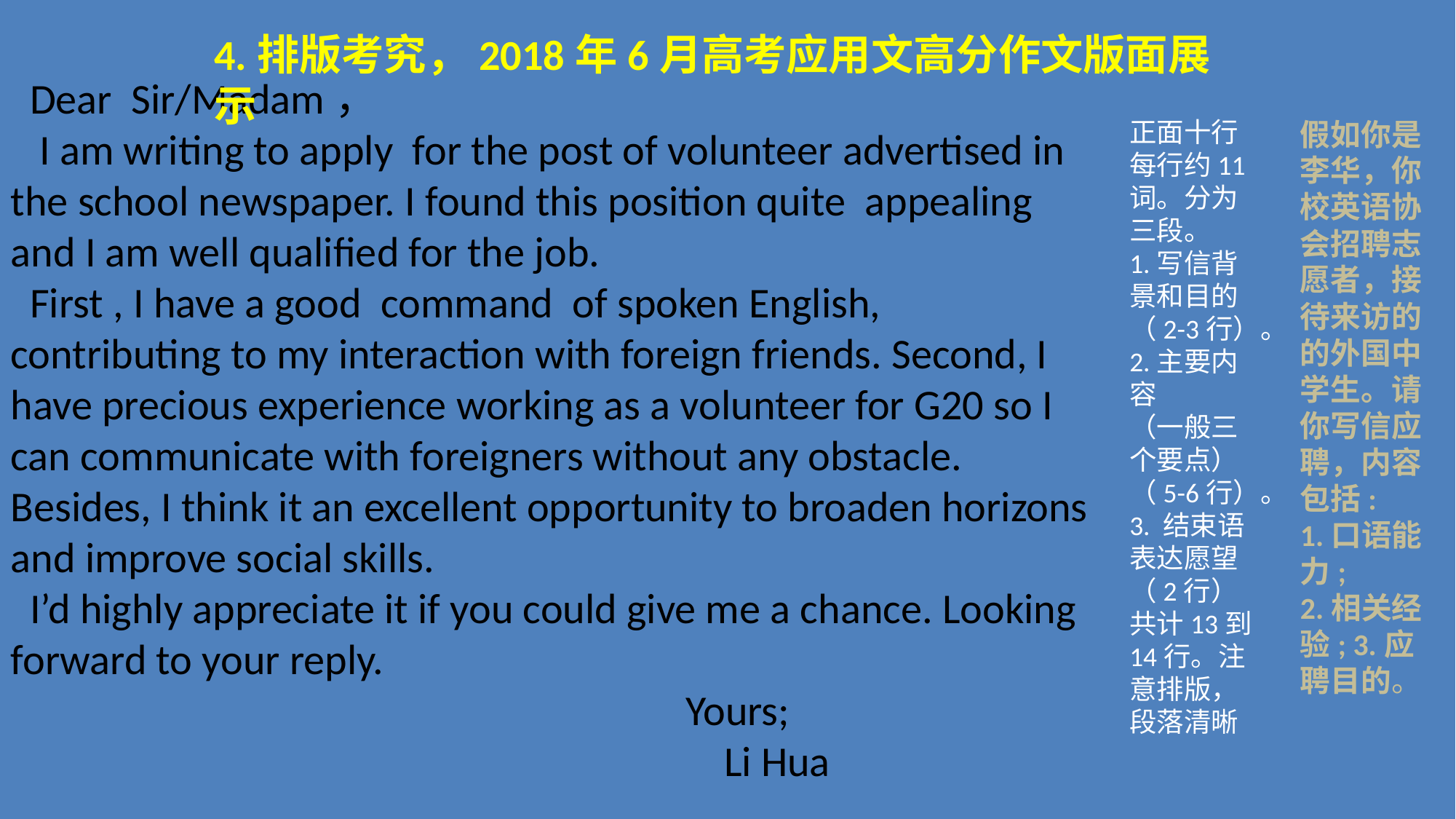

4.排版考究，2018年6月高考应用文高分作文版面展示
  Dear  Sir/Madam，
   I am writing to apply  for the post of volunteer advertised in the school newspaper. I found this position quite  appealing and I am well qualified for the job.
  First , I have a good  command  of spoken English, contributing to my interaction with foreign friends. Second, I have precious experience working as a volunteer for G20 so I can communicate with foreigners without any obstacle. Besides, I think it an excellent opportunity to broaden horizons and improve social skills.
  I’d highly appreciate it if you could give me a chance. Looking forward to your reply.
                                                                      Yours;
                                                                          Li Hua
假如你是李华，你校英语协会招聘志愿者，接待来访的的外国中学生。请你写信应聘，内容包括:
1.口语能力;
2.相关经验; 3.应聘目的。
正面十行
每行约11词。分为三段。
1.写信背景和目的（2-3行）。2.主要内容
（一般三个要点）（5-6行）。3. 结束语表达愿望（2行）共计13到14行。注意排版，段落清晰